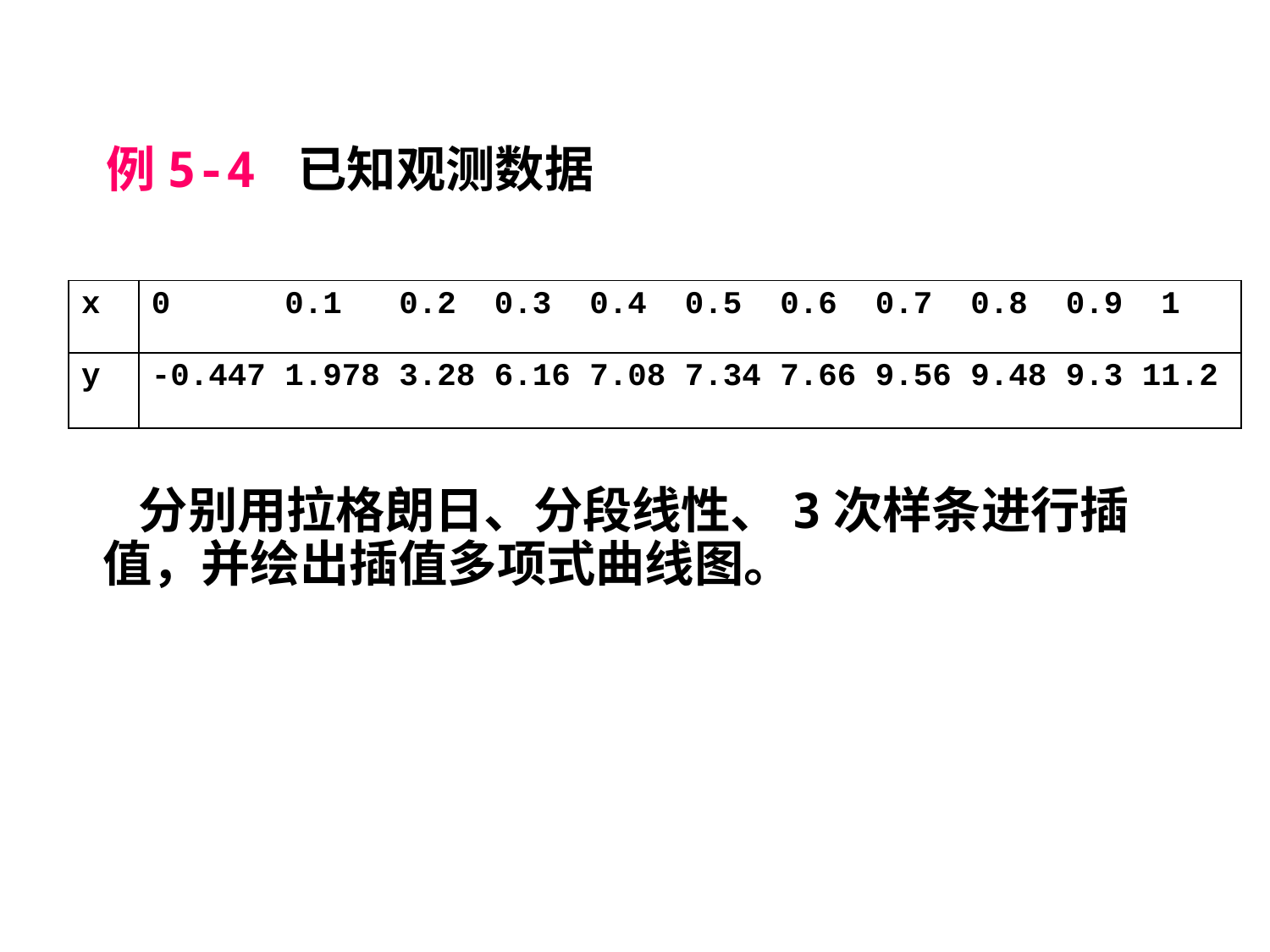

例5-4 已知观测数据
| x | 0 0.1 0.2 0.3 0.4 0.5 0.6 0.7 0.8 0.9 1 |
| --- | --- |
| y | -0.447 1.978 3.28 6.16 7.08 7.34 7.66 9.56 9.48 9.3 11.2 |
     分别用拉格朗日、分段线性、3次样条进行插值，并绘出插值多项式曲线图。